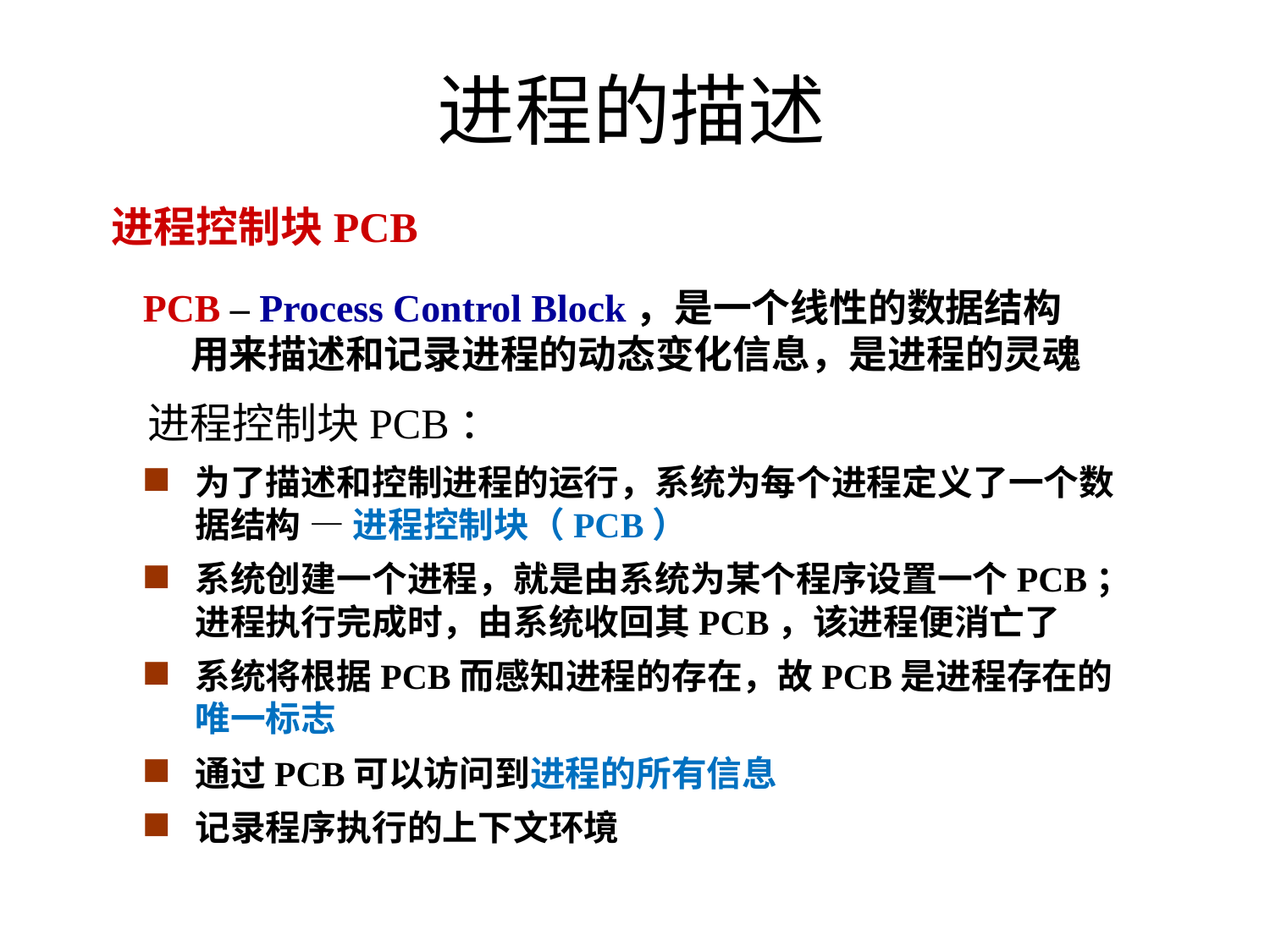

进程的描述
进程控制块PCB
PCB – Process Control Block，是一个线性的数据结构
用来描述和记录进程的动态变化信息，是进程的灵魂
进程控制块PCB：
为了描述和控制进程的运行，系统为每个进程定义了一个数据结构 — 进程控制块（PCB）
系统创建一个进程，就是由系统为某个程序设置一个PCB；进程执行完成时，由系统收回其PCB，该进程便消亡了
系统将根据PCB而感知进程的存在，故PCB是进程存在的唯一标志
通过PCB可以访问到进程的所有信息
记录程序执行的上下文环境